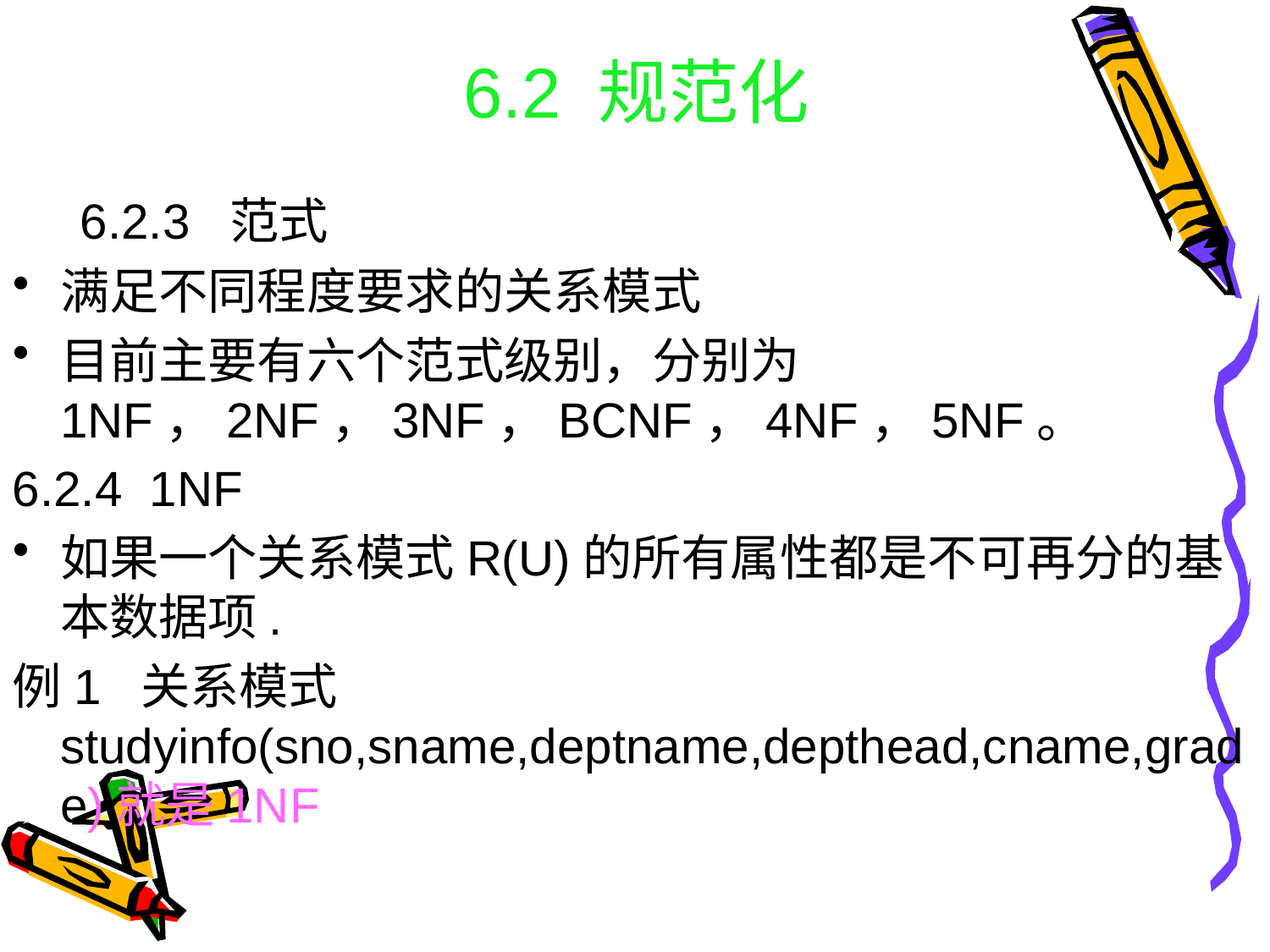

# 6.2 规范化
    6.2.3  范式
满足不同程度要求的关系模式
目前主要有六个范式级别，分别为1NF，2NF，3NF，BCNF，4NF，5NF。
6.2.4  1NF
如果一个关系模式R(U)的所有属性都是不可再分的基本数据项.
例1  关系模式studyinfo(sno,sname,deptname,depthead,cname,grade)就是1NF